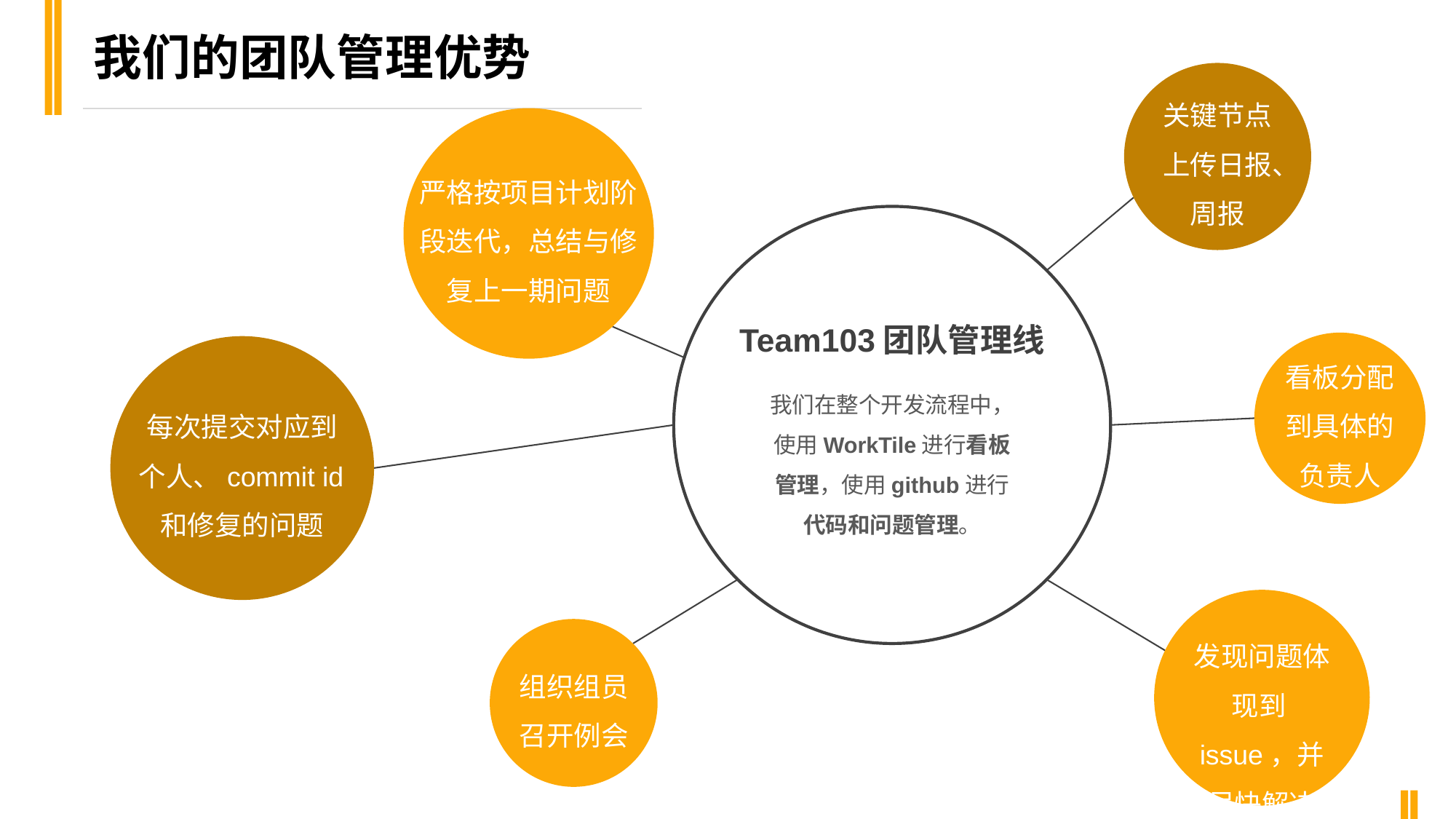

我们的团队管理优势

关键节点上传日报、周报

严格按项目计划阶段迭代，总结与修复上一期问题

Team103团队管理线

看板分配到具体的负责人
我们在整个开发流程中，使用WorkTile进行看板管理，使用github进行代码和问题管理。
每次提交对应到个人、commit id和修复的问题

发现问题体现到issue，并尽快解决

组织组员
召开例会